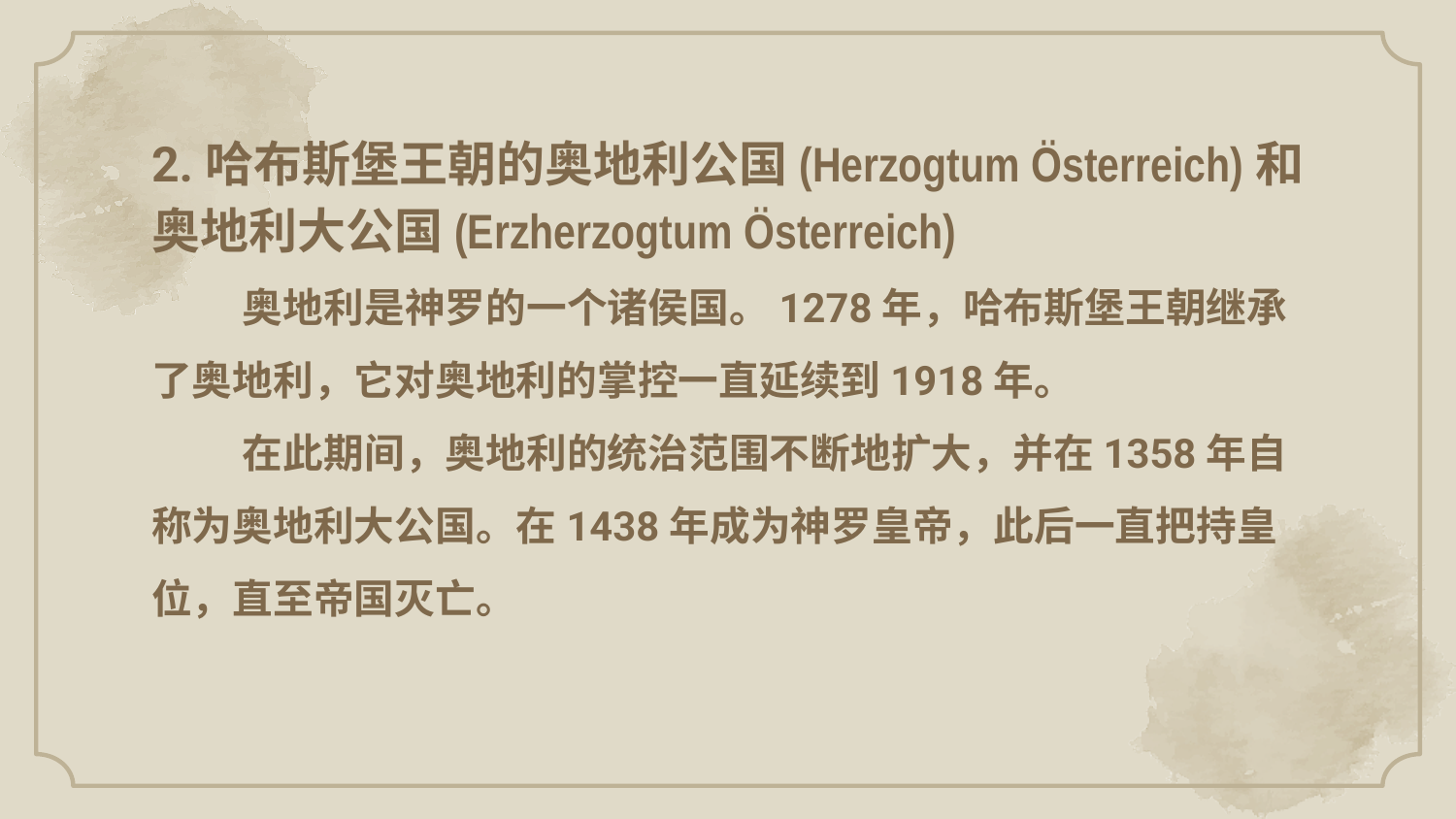

2.哈布斯堡王朝的奥地利公国(Herzogtum Österreich)和奥地利大公国(Erzherzogtum Österreich)
        奥地利是神罗的一个诸侯国。1278年，哈布斯堡王朝继承了奥地利，它对奥地利的掌控一直延续到1918年。
        在此期间，奥地利的统治范围不断地扩大，并在1358年自称为奥地利大公国。在1438年成为神罗皇帝，此后一直把持皇位，直至帝国灭亡。